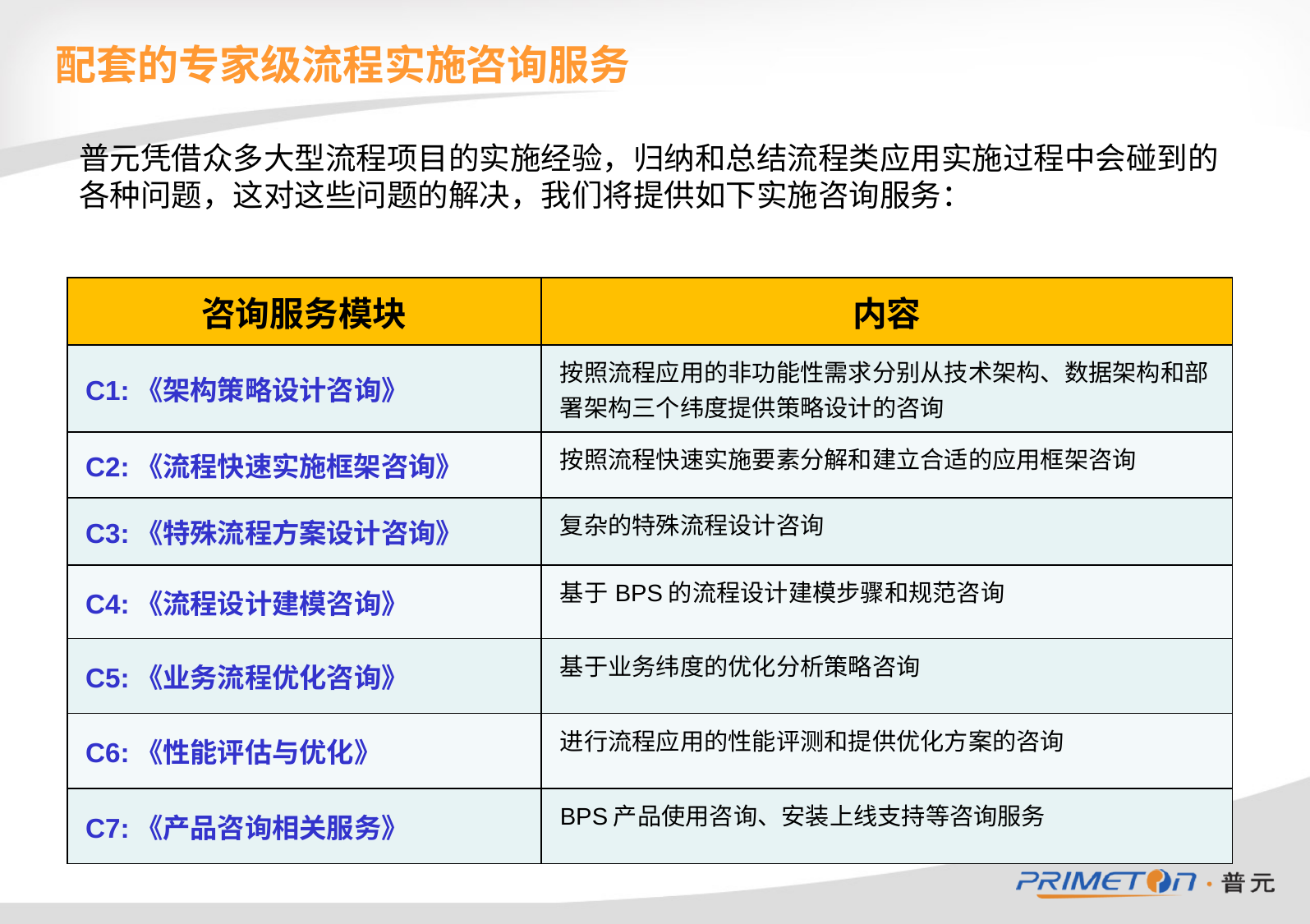

配套的专家级流程实施咨询服务
普元凭借众多大型流程项目的实施经验，归纳和总结流程类应用实施过程中会碰到的各种问题，这对这些问题的解决，我们将提供如下实施咨询服务：
| 咨询服务模块 | 内容 |
| --- | --- |
| C1:《架构策略设计咨询》 | 按照流程应用的非功能性需求分别从技术架构、数据架构和部署架构三个纬度提供策略设计的咨询 |
| C2:《流程快速实施框架咨询》 | 按照流程快速实施要素分解和建立合适的应用框架咨询 |
| C3:《特殊流程方案设计咨询》 | 复杂的特殊流程设计咨询 |
| C4:《流程设计建模咨询》 | 基于BPS的流程设计建模步骤和规范咨询 |
| C5:《业务流程优化咨询》 | 基于业务纬度的优化分析策略咨询 |
| C6:《性能评估与优化》 | 进行流程应用的性能评测和提供优化方案的咨询 |
| C7:《产品咨询相关服务》 | BPS产品使用咨询、安装上线支持等咨询服务 |